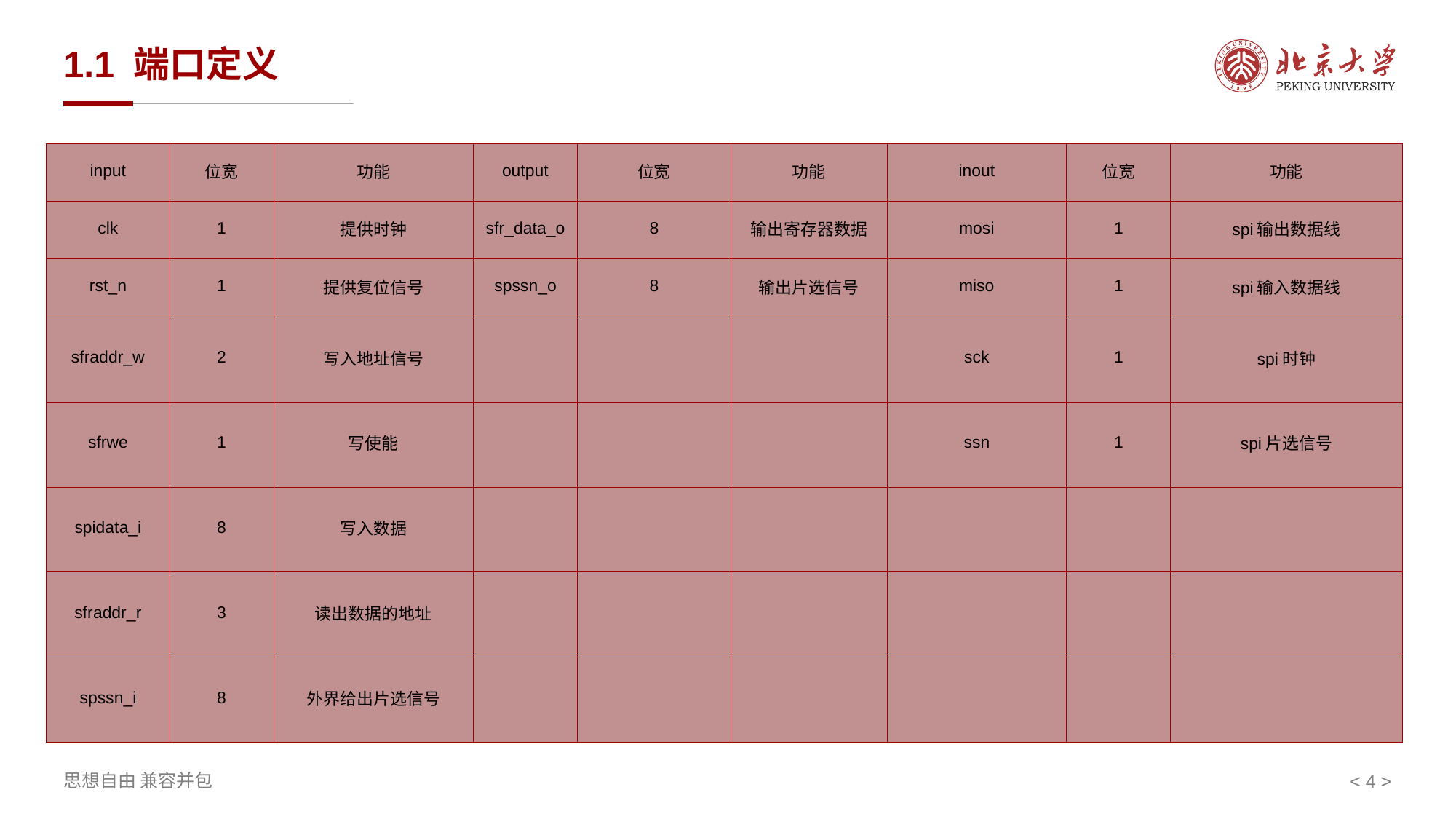

# 1.1 端口定义
| input | 位宽 | 功能 | output | 位宽 | 功能 | inout | 位宽 | 功能 |
| --- | --- | --- | --- | --- | --- | --- | --- | --- |
| clk | 1 | 提供时钟 | sfr\_data\_o | 8 | 输出寄存器数据 | mosi | 1 | spi输出数据线 |
| rst\_n | 1 | 提供复位信号 | spssn\_o | 8 | 输出片选信号 | miso | 1 | spi输入数据线 |
| sfraddr\_w | 2 | 写入地址信号 |  |  |  | sck | 1 | spi时钟 |
| sfrwe | 1 | 写使能 |  |  |  | ssn | 1 | spi片选信号 |
| spidata\_i | 8 | 写入数据 |  |  |  |  |  |  |
| sfraddr\_r | 3 | 读出数据的地址 |  |  |  |  |  |  |
| spssn\_i | 8 | 外界给出片选信号 |  |  |  |  |  |  |
< 4 >